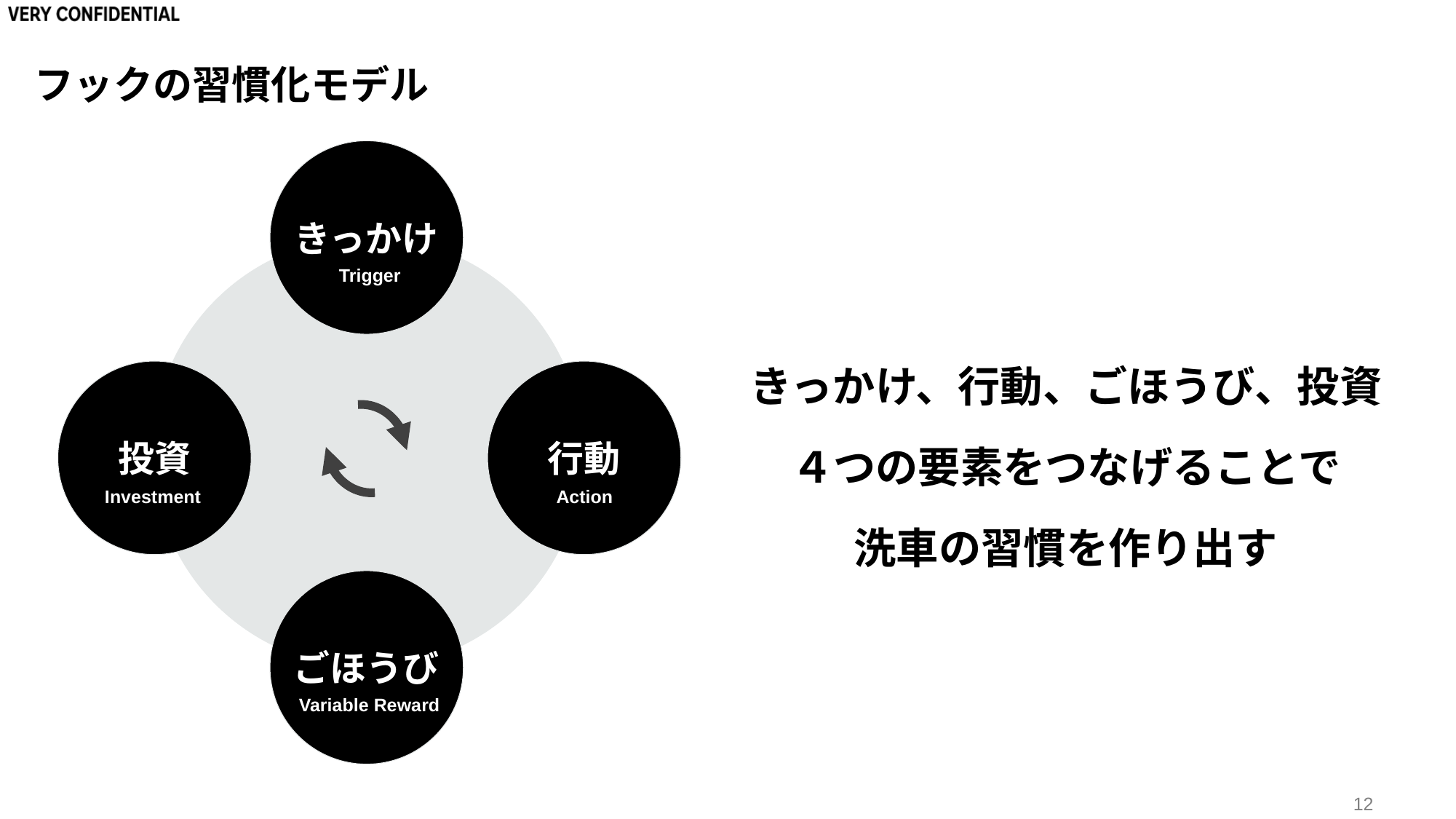

# フックの習慣化モデル
きっかけ

Trigger
投資
行動

Investment
Action
ごほうび
Variable Reward
きっかけ、行動、ごほうび、投資
４つの要素をつなげることで
洗車の習慣を作り出す